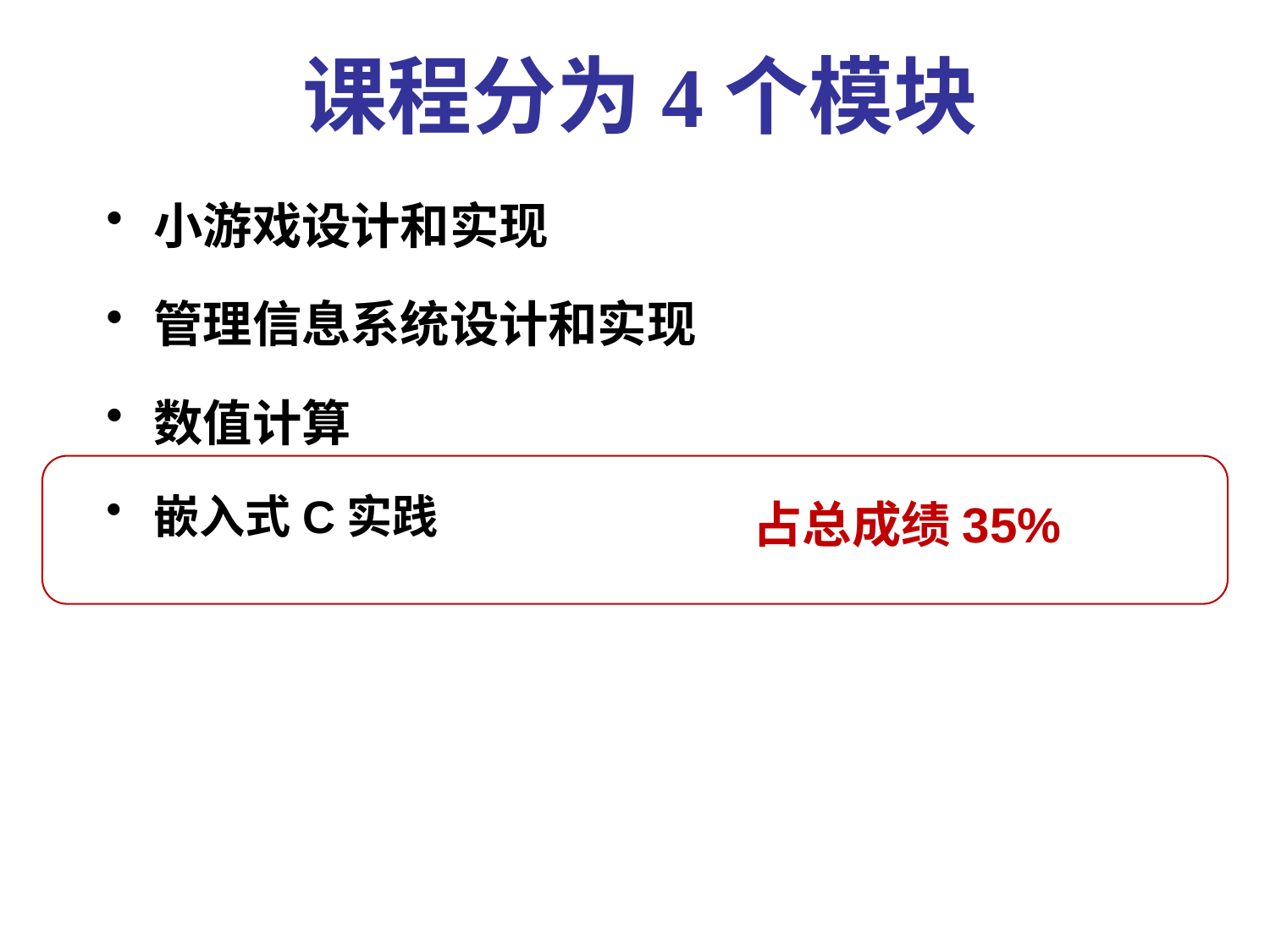

课程分为4个模块
小游戏设计和实现
管理信息系统设计和实现
数值计算
嵌入式C实践

占总成绩35%